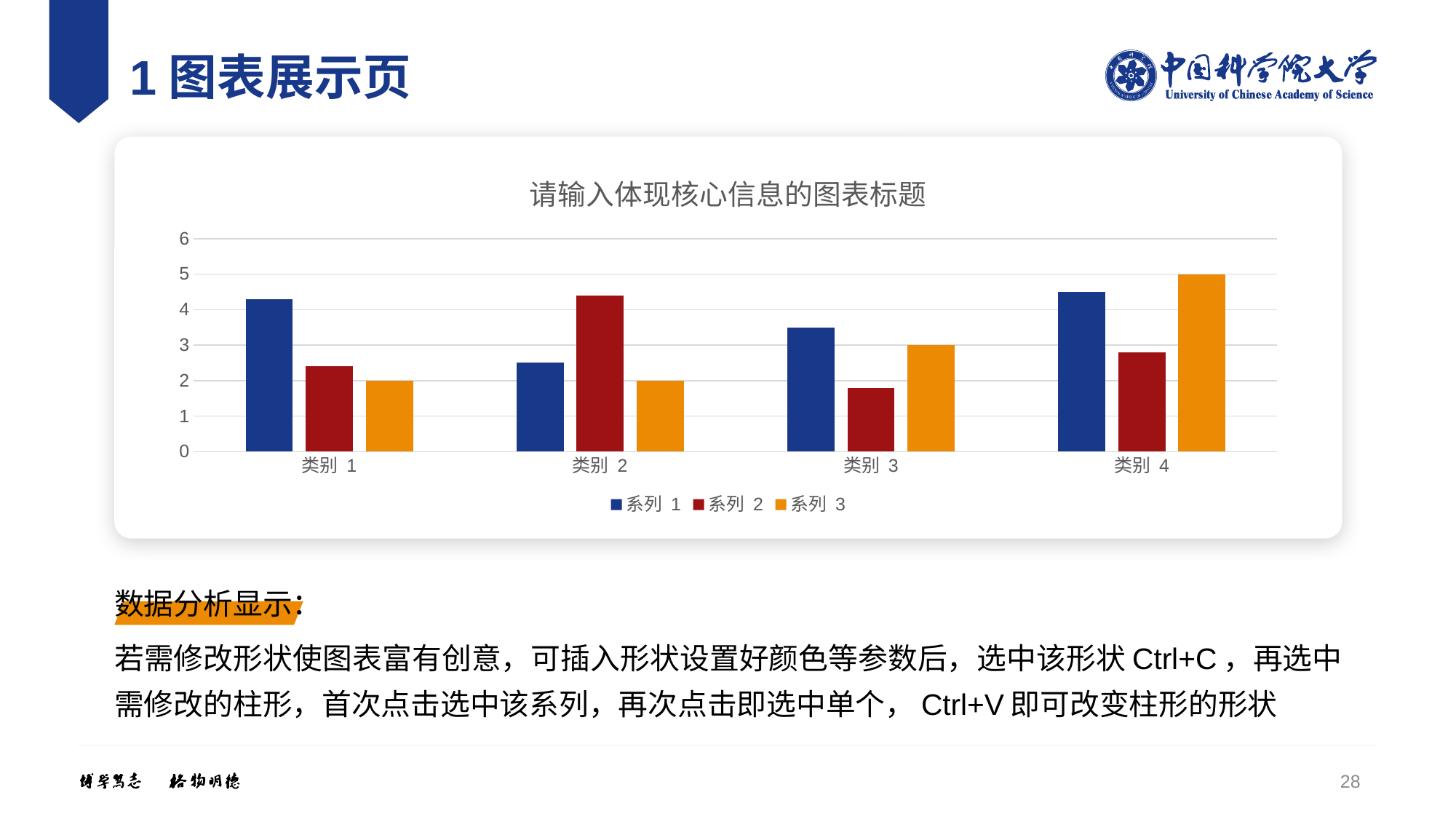

# 1图表展示页

### Chart: 请输入体现核心信息的图表标题

| Category | 系列 1 | 系列 2 | 系列 3 |
|---|---|---|---|
| 类别 1 | 4.3 | 2.4 | 2.0 |
| 类别 2 | 2.5 | 4.4 | 2.0 |
| 类别 3 | 3.5 | 1.8 | 3.0 |
| 类别 4 | 4.5 | 2.8 | 5.0 |
数据分析显示：
若需修改形状使图表富有创意，可插入形状设置好颜色等参数后，选中该形状Ctrl+C，再选中需修改的柱形，首次点击选中该系列，再次点击即选中单个，Ctrl+V即可改变柱形的形状

28